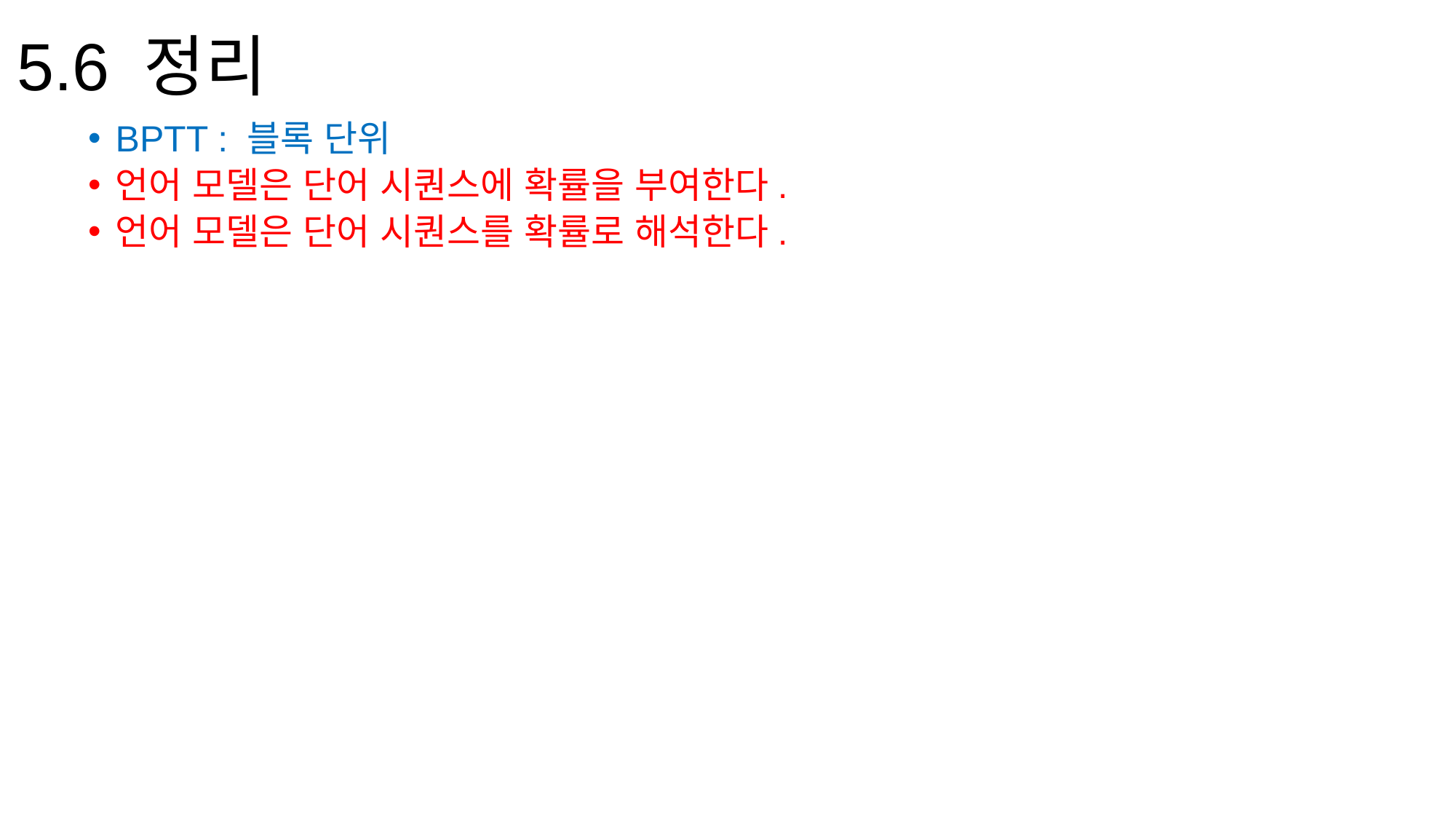

# 5.6 정리
BPTT : 블록 단위
언어 모델은 단어 시퀀스에 확률을 부여한다.
언어 모델은 단어 시퀀스를 확률로 해석한다.